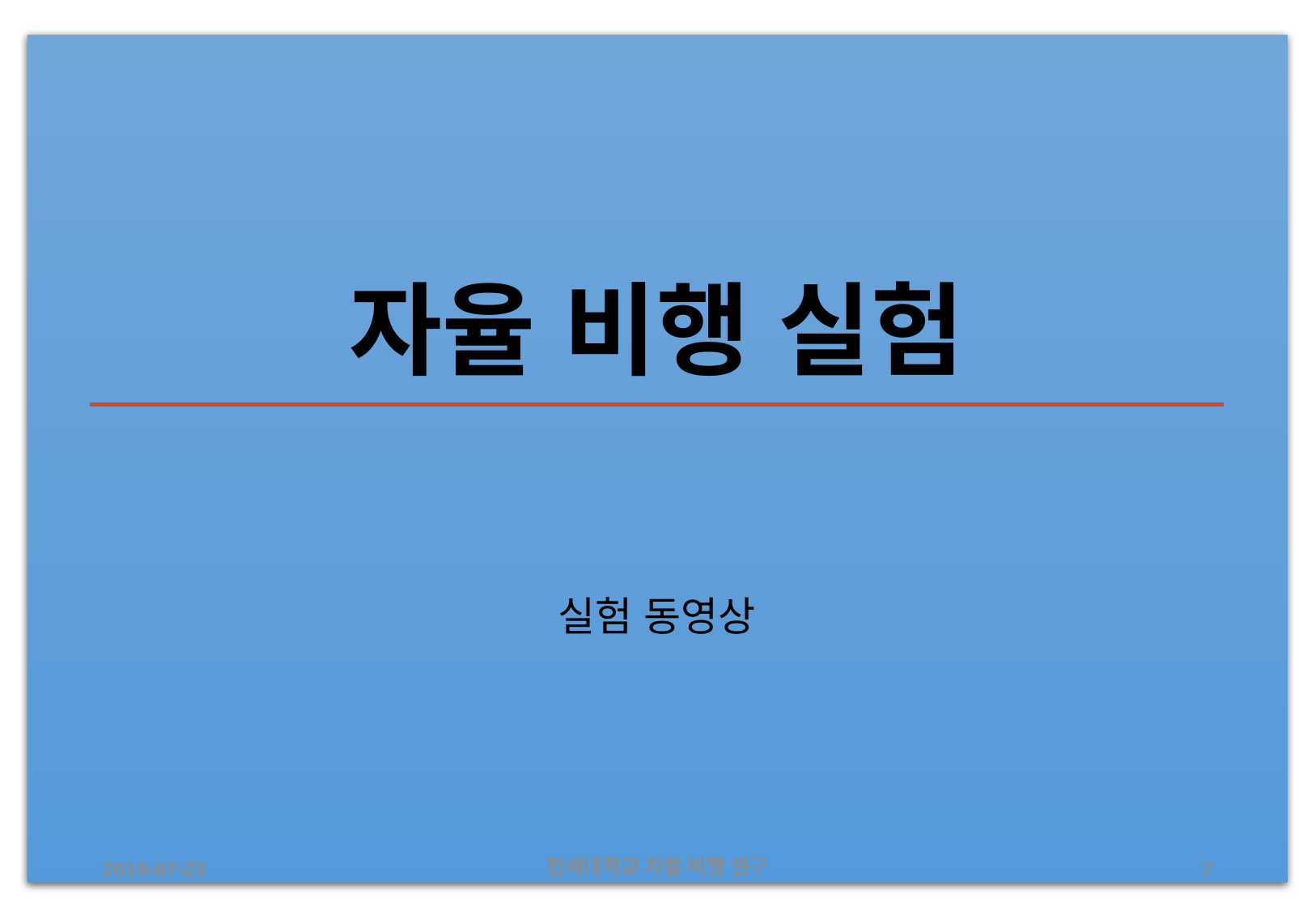

# 자율 비행 실험
실험 동영상
2019-07-23
한세대학교 자율 비행 연구
7